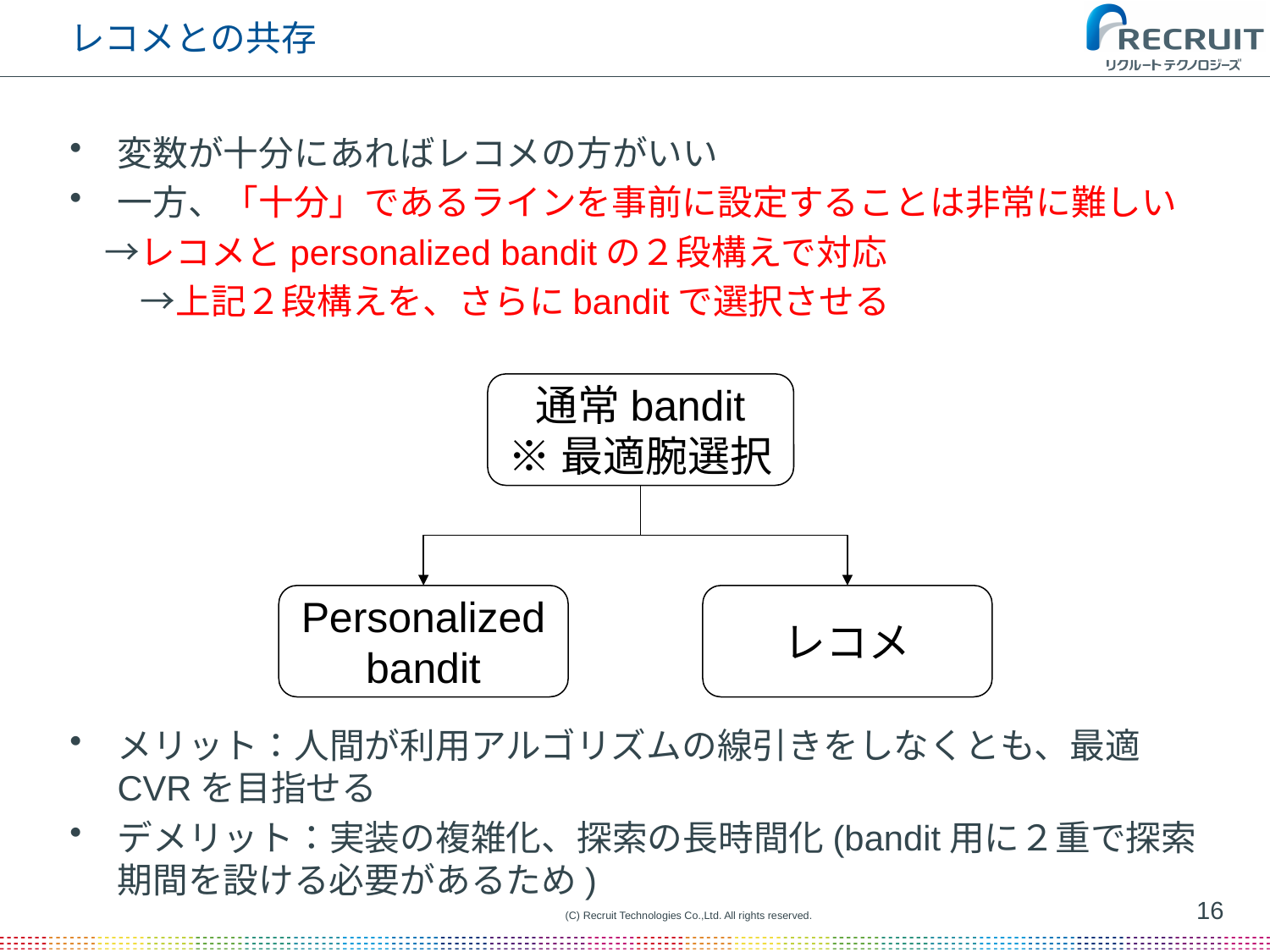

# レコメとの共存
変数が十分にあればレコメの方がいい
一方、「十分」であるラインを事前に設定することは非常に難しい
　→レコメとpersonalized banditの２段構えで対応
　　→上記２段構えを、さらにbanditで選択させる

メリット：人間が利用アルゴリズムの線引きをしなくとも、最適CVRを目指せる
デメリット：実装の複雑化、探索の長時間化(bandit用に２重で探索期間を設ける必要があるため)
通常bandit
※最適腕選択
レコメ
Personalized bandit
16
(C) Recruit Technologies Co.,Ltd. All rights reserved.